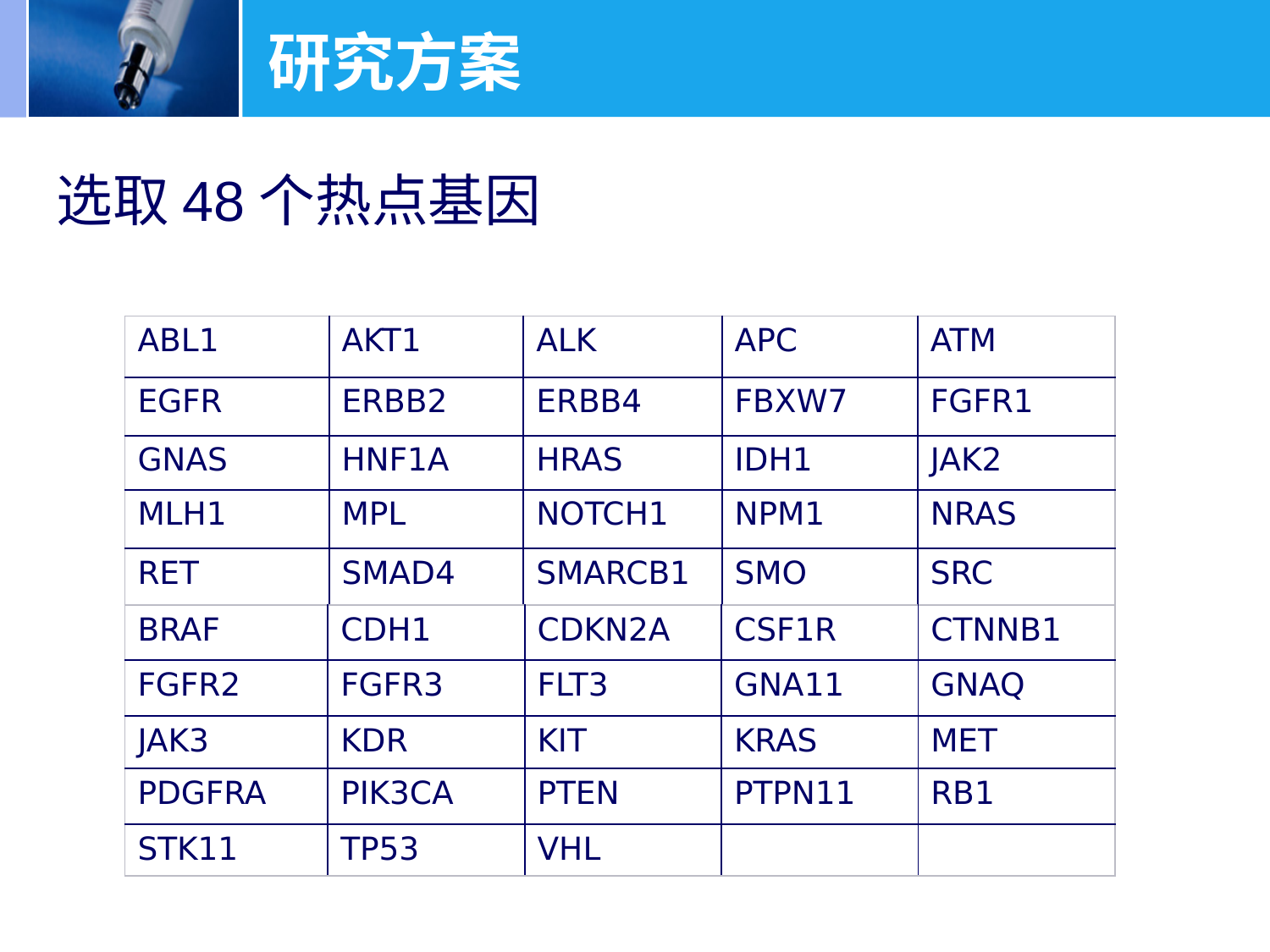

# 研究方案
选取48个热点基因
| ABL1 | AKT1 | ALK | APC | ATM |
| --- | --- | --- | --- | --- |
| EGFR | ERBB2 | ERBB4 | FBXW7 | FGFR1 |
| GNAS | HNF1A | HRAS | IDH1 | JAK2 |
| MLH1 | MPL | NOTCH1 | NPM1 | NRAS |
| RET | SMAD4 | SMARCB1 | SMO | SRC |
| BRAF | CDH1 | CDKN2A | CSF1R | CTNNB1 |
| --- | --- | --- | --- | --- |
| FGFR2 | FGFR3 | FLT3 | GNA11 | GNAQ |
| JAK3 | KDR | KIT | KRAS | MET |
| PDGFRA | PIK3CA | PTEN | PTPN11 | RB1 |
| STK11 | TP53 | VHL |  |  |